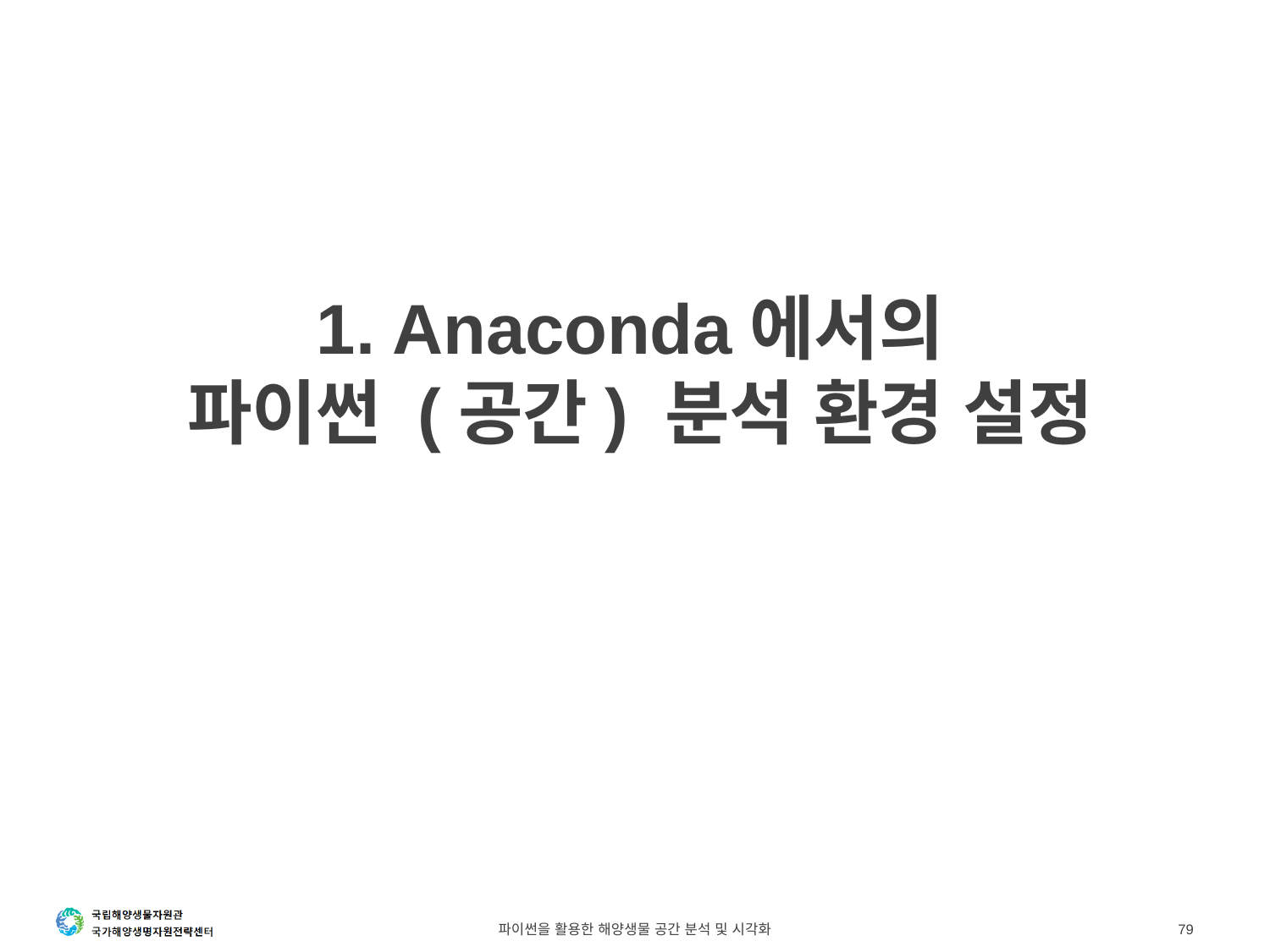

# 1. Anaconda에서의 파이썬 (공간) 분석 환경 설정
파이썬을 활용한 해양생물 공간 분석 및 시각화
79